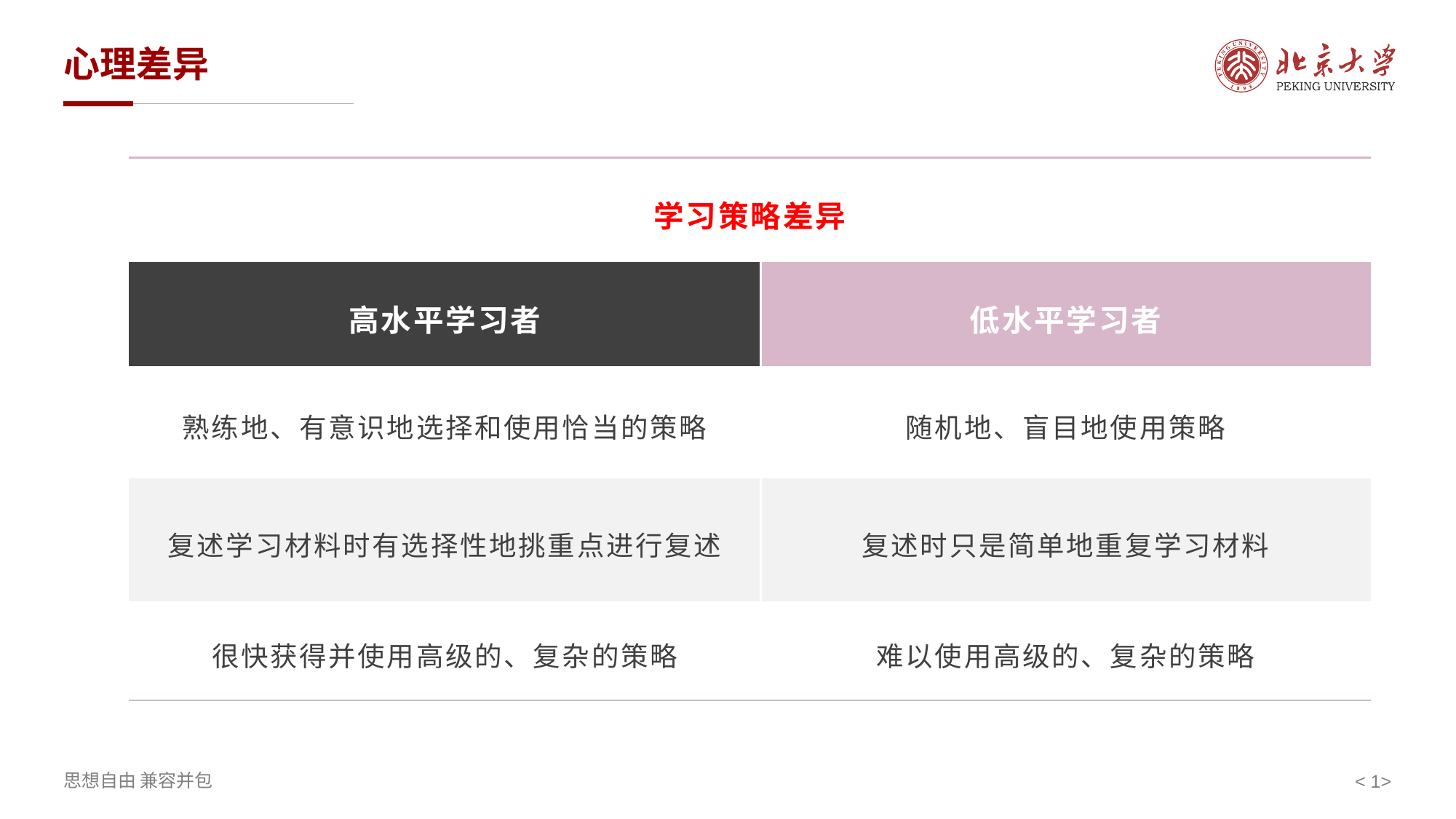

# 心理差异
| 学习策略差异 |  |
| --- | --- |
| 高水平学习者 | 低水平学习者 |
| 熟练地、有意识地选择和使用恰当的策略 | 随机地、盲目地使用策略 |
| 复述学习材料时有选择性地挑重点进行复述 | 复述时只是简单地重复学习材料 |
| 很快获得并使用高级的、复杂的策略 | 难以使用高级的、复杂的策略 |
< 1>